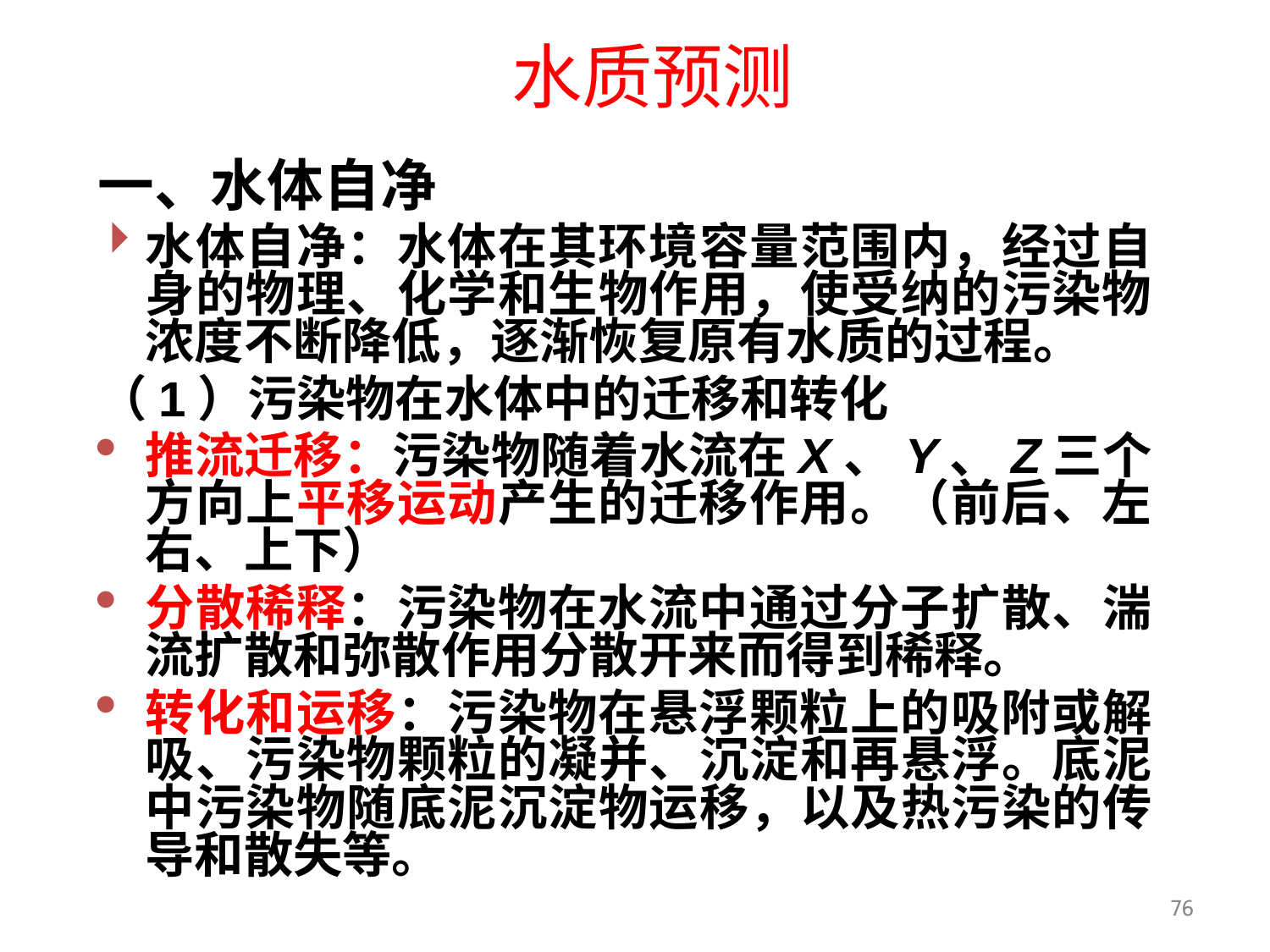

水质预测
一、水体自净
水体自净：水体在其环境容量范围内，经过自身的物理、化学和生物作用，使受纳的污染物浓度不断降低，逐渐恢复原有水质的过程。
（1）污染物在水体中的迁移和转化
推流迁移：污染物随着水流在X、Y、Z三个方向上平移运动产生的迁移作用。（前后、左右、上下）
分散稀释：污染物在水流中通过分子扩散、湍流扩散和弥散作用分散开来而得到稀释。
转化和运移：污染物在悬浮颗粒上的吸附或解吸、污染物颗粒的凝并、沉淀和再悬浮。底泥中污染物随底泥沉淀物运移，以及热污染的传导和散失等。

76